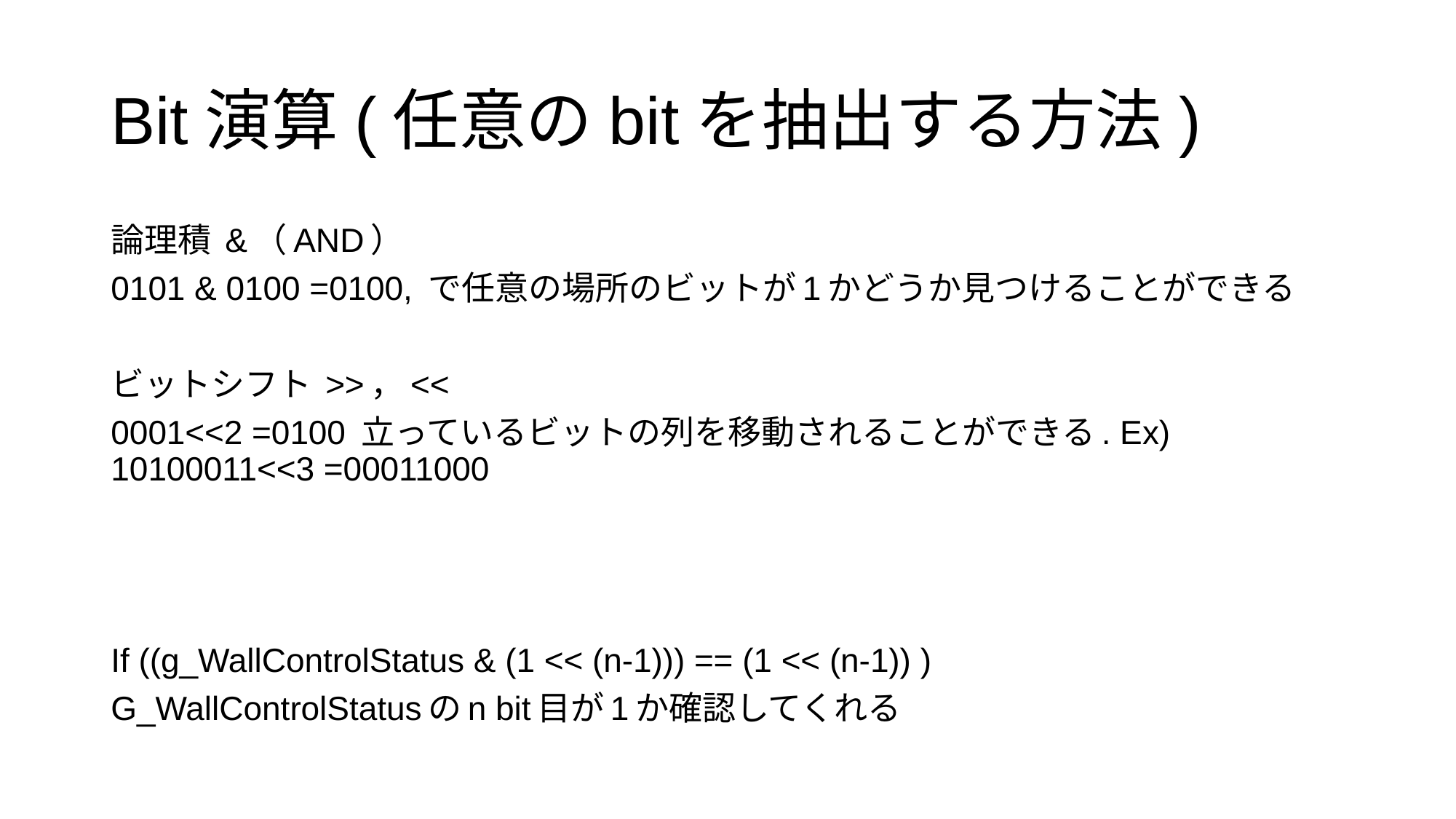

# Bit演算(任意のbitを抽出する方法)
論理積 &（AND）
0101 & 0100 =0100, で任意の場所のビットが1かどうか見つけることができる

ビットシフト >>，<<
0001<<2 =0100 立っているビットの列を移動されることができる. Ex) 10100011<<3 =00011000

If ((g_WallControlStatus & (1 << (n-1))) == (1 << (n-1)) )
G_WallControlStatusのn bit目が1か確認してくれる